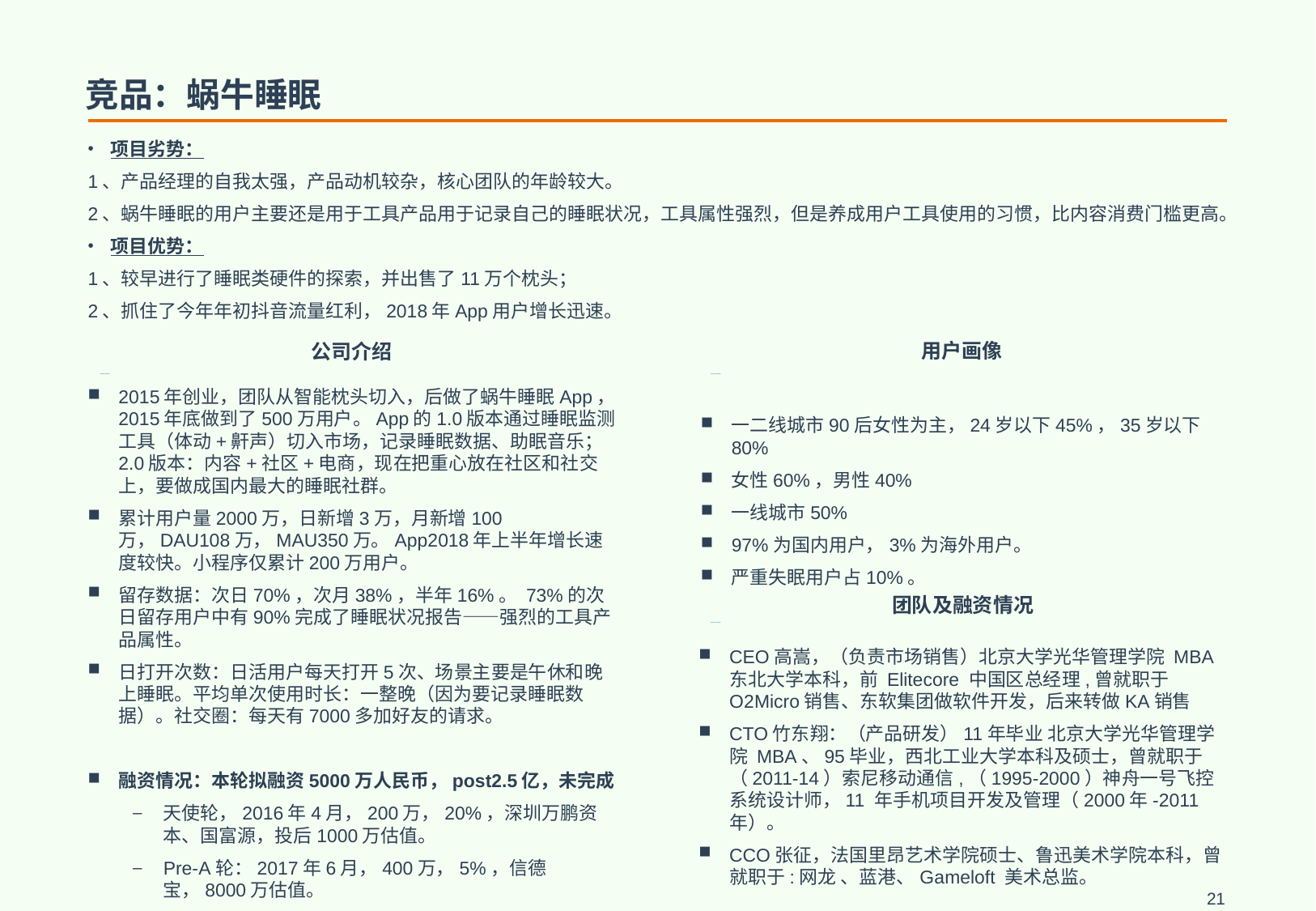

# 竞品：蜗牛睡眠
项目劣势：
1、产品经理的自我太强，产品动机较杂，核心团队的年龄较大。
2、蜗牛睡眠的用户主要还是用于工具产品用于记录自己的睡眠状况，工具属性强烈，但是养成用户工具使用的习惯，比内容消费门槛更高。
项目优势：
1、较早进行了睡眠类硬件的探索，并出售了11万个枕头；
2、抓住了今年年初抖音流量红利，2018年App用户增长迅速。
用户画像
公司介绍
2015年创业，团队从智能枕头切入，后做了蜗牛睡眠App，2015年底做到了500万用户。App的1.0版本通过睡眠监测工具（体动+鼾声）切入市场，记录睡眠数据、助眠音乐；2.0版本：内容+社区+电商，现在把重心放在社区和社交上，要做成国内最大的睡眠社群。
累计用户量2000万，日新增3万，月新增100万，DAU108万，MAU350万。App2018年上半年增长速度较快。小程序仅累计200万用户。
留存数据：次日70%，次月38%，半年16%。 73%的次日留存用户中有90%完成了睡眠状况报告——强烈的工具产品属性。
日打开次数：日活用户每天打开5次、场景主要是午休和晚上睡眠。平均单次使用时长：一整晚（因为要记录睡眠数据）。社交圈：每天有7000多加好友的请求。

融资情况：本轮拟融资5000万人民币，post2.5亿，未完成
天使轮，2016年4月，200万，20%，深圳万鹏资本、国富源，投后1000万估值。
Pre-A轮：2017年6月，400万，5%，信德宝，8000万估值。

一二线城市90后女性为主，24岁以下45%，35岁以下80%
女性60%，男性40%
一线城市50%
97%为国内用户，3%为海外用户。
严重失眠用户占10%。

团队及融资情况

CEO高嵩，（负责市场销售）北京大学光华管理学院 MBA东北大学本科，前 Elitecore 中国区总经理,曾就职于O2Micro销售、东软集团做软件开发，后来转做KA销售
CTO竹东翔：（产品研发）11年毕业 北京大学光华管理学院 MBA、95毕业，西北工业大学本科及硕士，曾就职于（2011-14）索尼移动通信,（1995-2000）神舟一号飞控系统设计师，11 年手机项目开发及管理（2000年-2011年）。
CCO张征，法国里昂艺术学院硕士、鲁迅美术学院本科，曾就职于:网龙 、蓝港、Gameloft 美术总监。